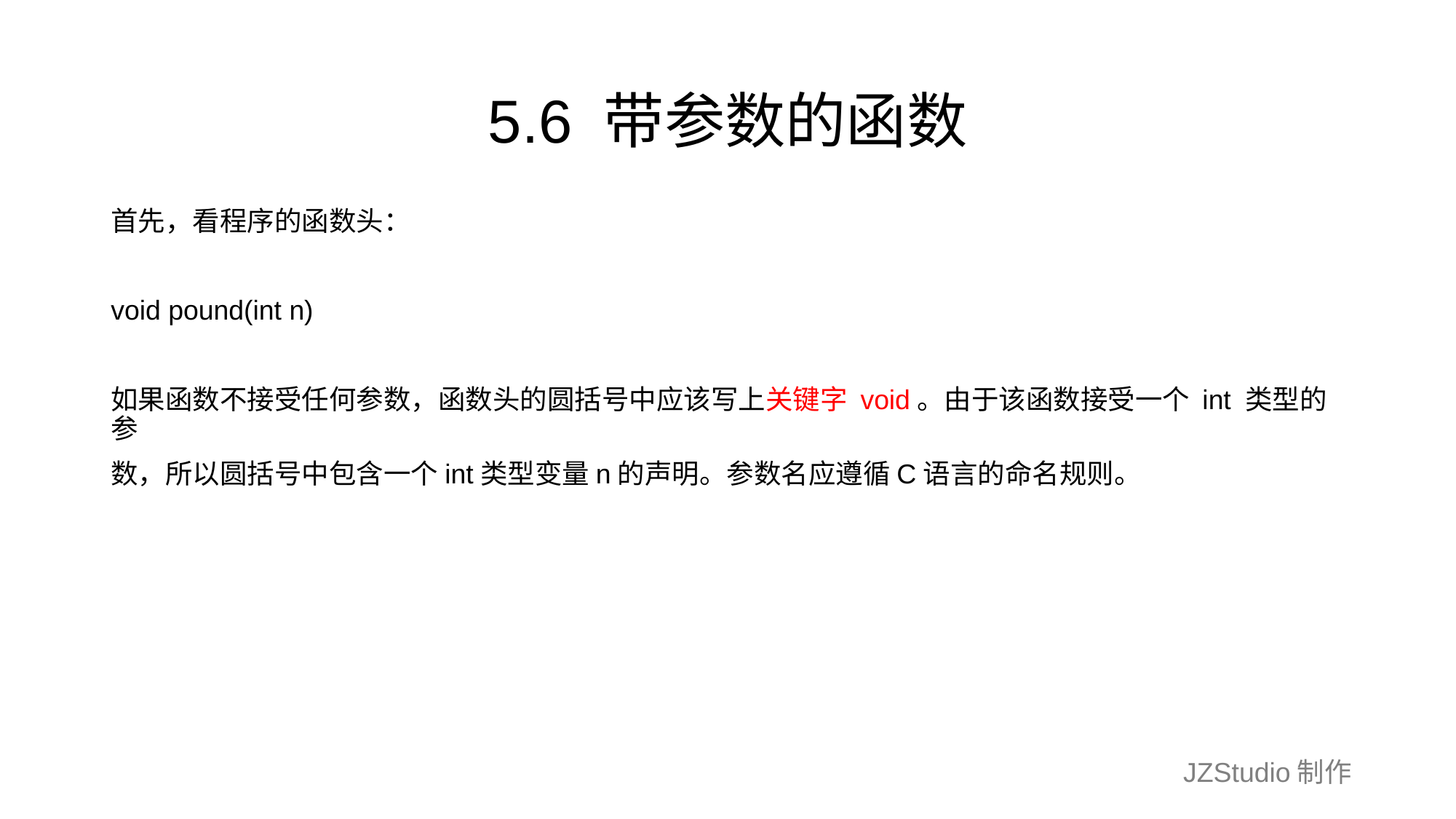

# 5.6 带参数的函数
首先，看程序的函数头：

void pound(int n)

如果函数不接受任何参数，函数头的圆括号中应该写上关键字 void。由于该函数接受一个 int 类型的参
数，所以圆括号中包含一个int类型变量n的声明。参数名应遵循C语言的命名规则。